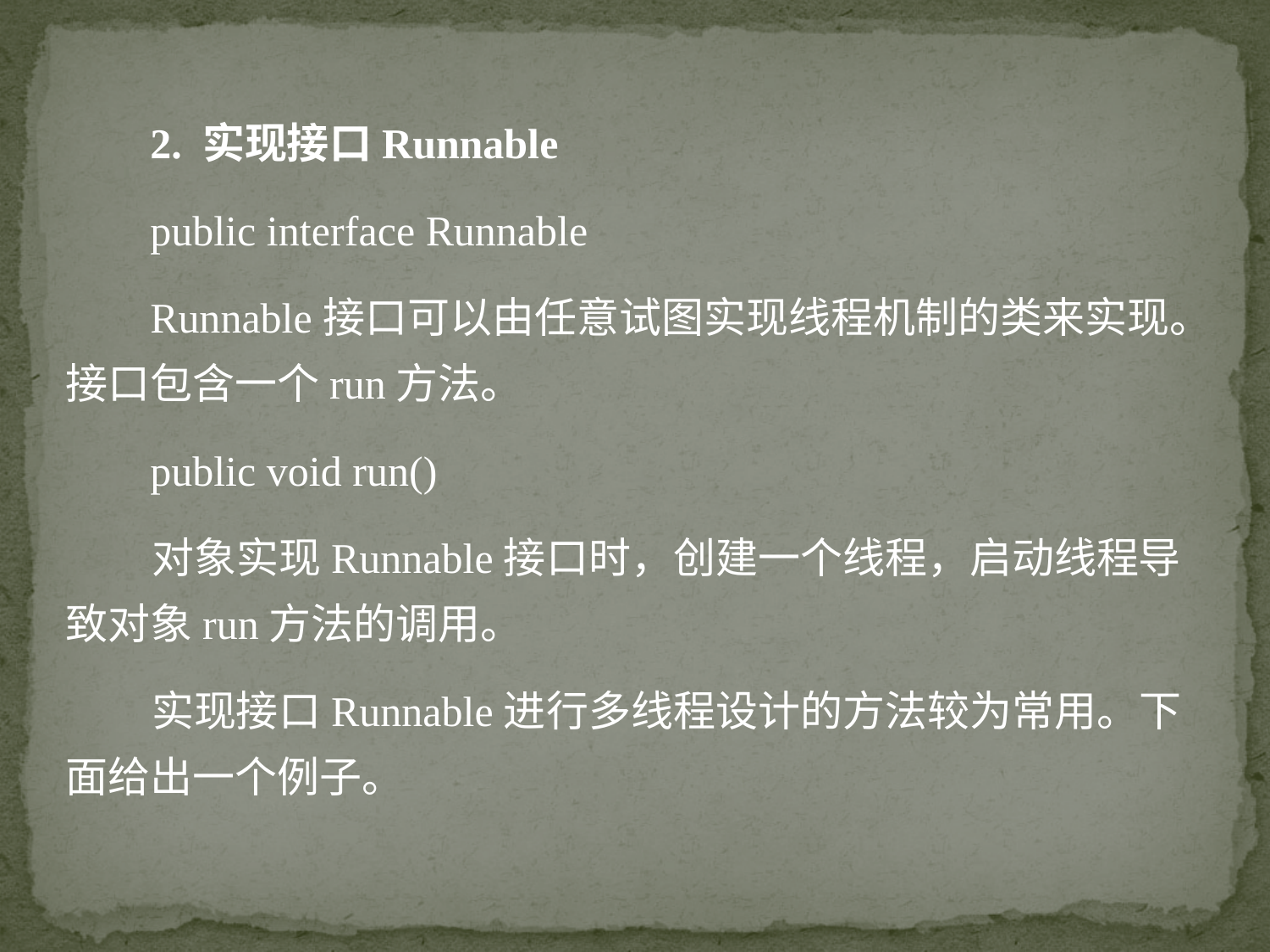

2. 实现接口Runnable
        public interface Runnable
        Runnable接口可以由任意试图实现线程机制的类来实现。接口包含一个run方法。
        public void run()
        对象实现Runnable接口时，创建一个线程，启动线程导致对象run方法的调用。
        实现接口Runnable进行多线程设计的方法较为常用。下面给出一个例子。